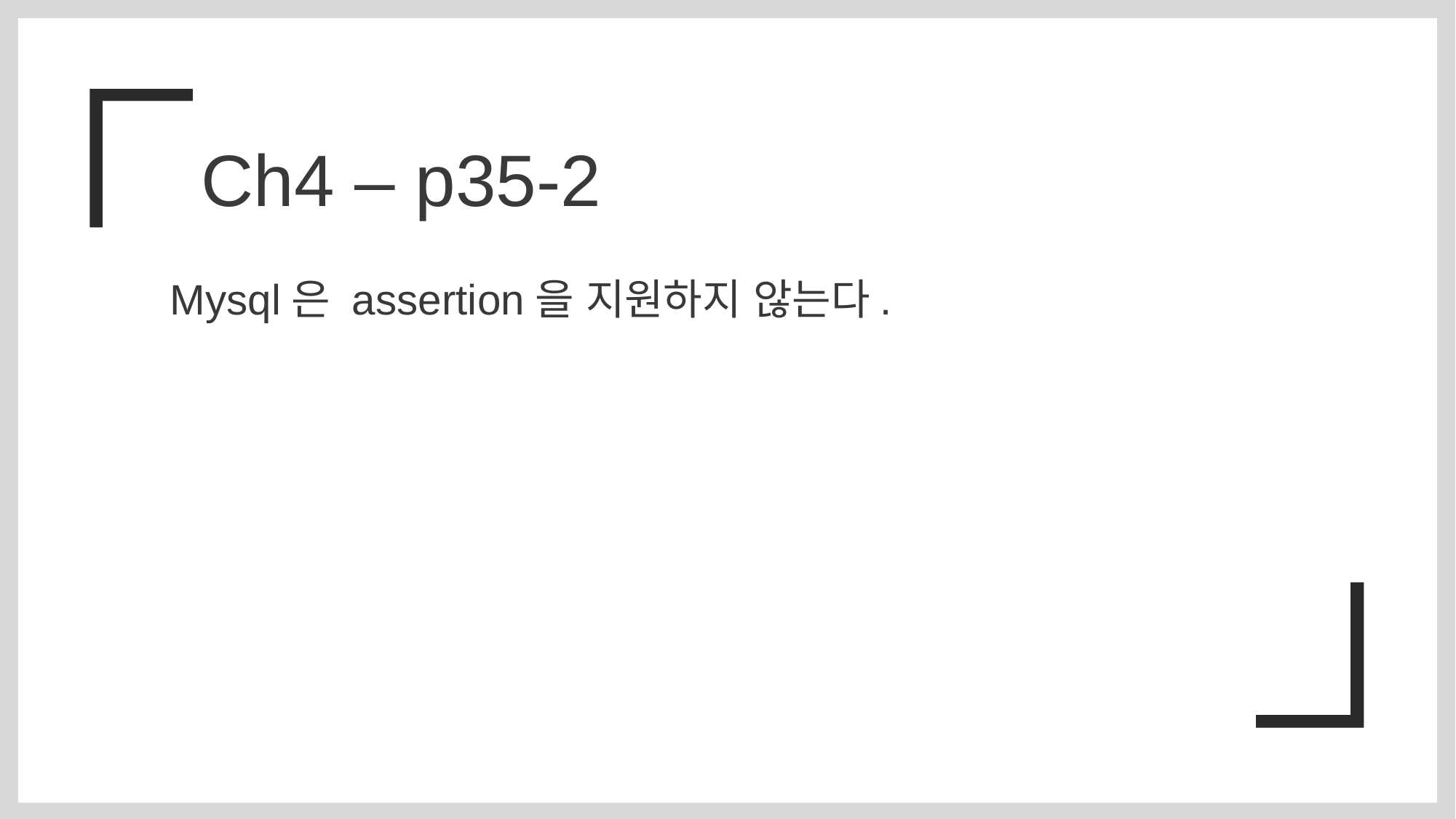

Ch4 – p35-2
Mysql은 assertion을 지원하지 않는다.